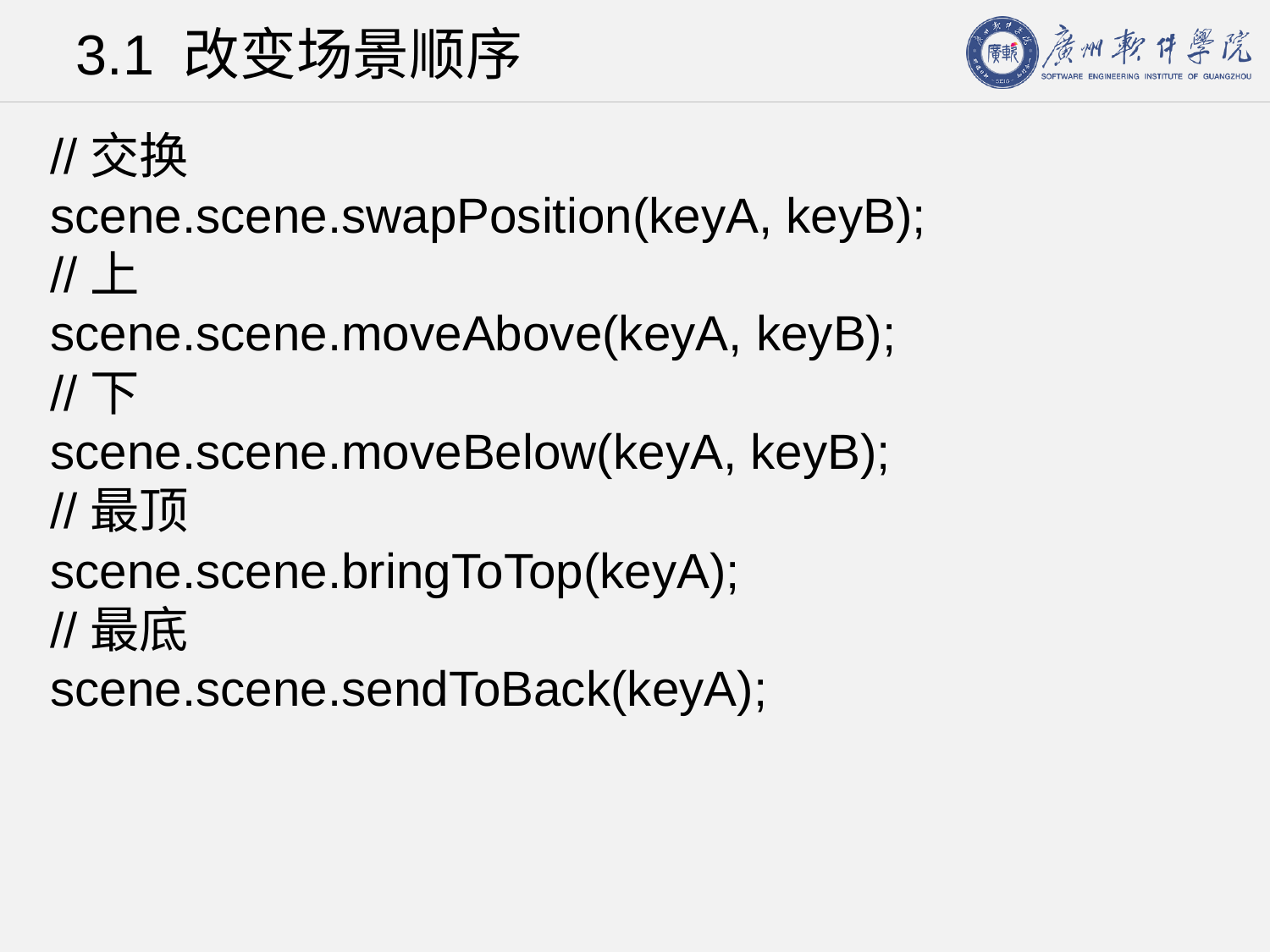

# 3.1 改变场景顺序
//交换
scene.scene.swapPosition(keyA, keyB);
//上
scene.scene.moveAbove(keyA, keyB);
//下
scene.scene.moveBelow(keyA, keyB);
//最顶
scene.scene.bringToTop(keyA);
//最底
scene.scene.sendToBack(keyA);